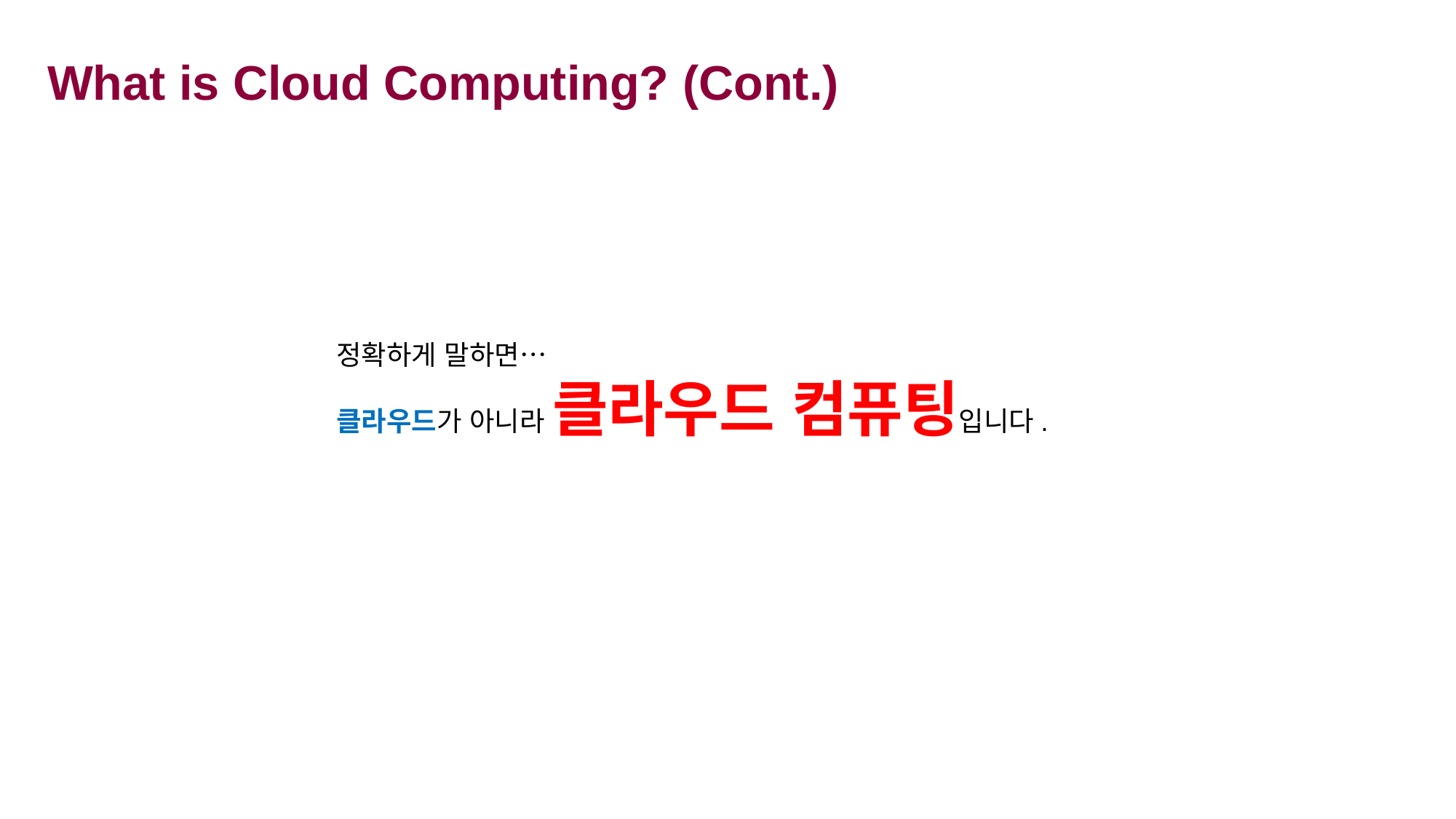

# What is Cloud Computing? (Cont.)
정확하게 말하면…
클라우드가 아니라 클라우드 컴퓨팅입니다.